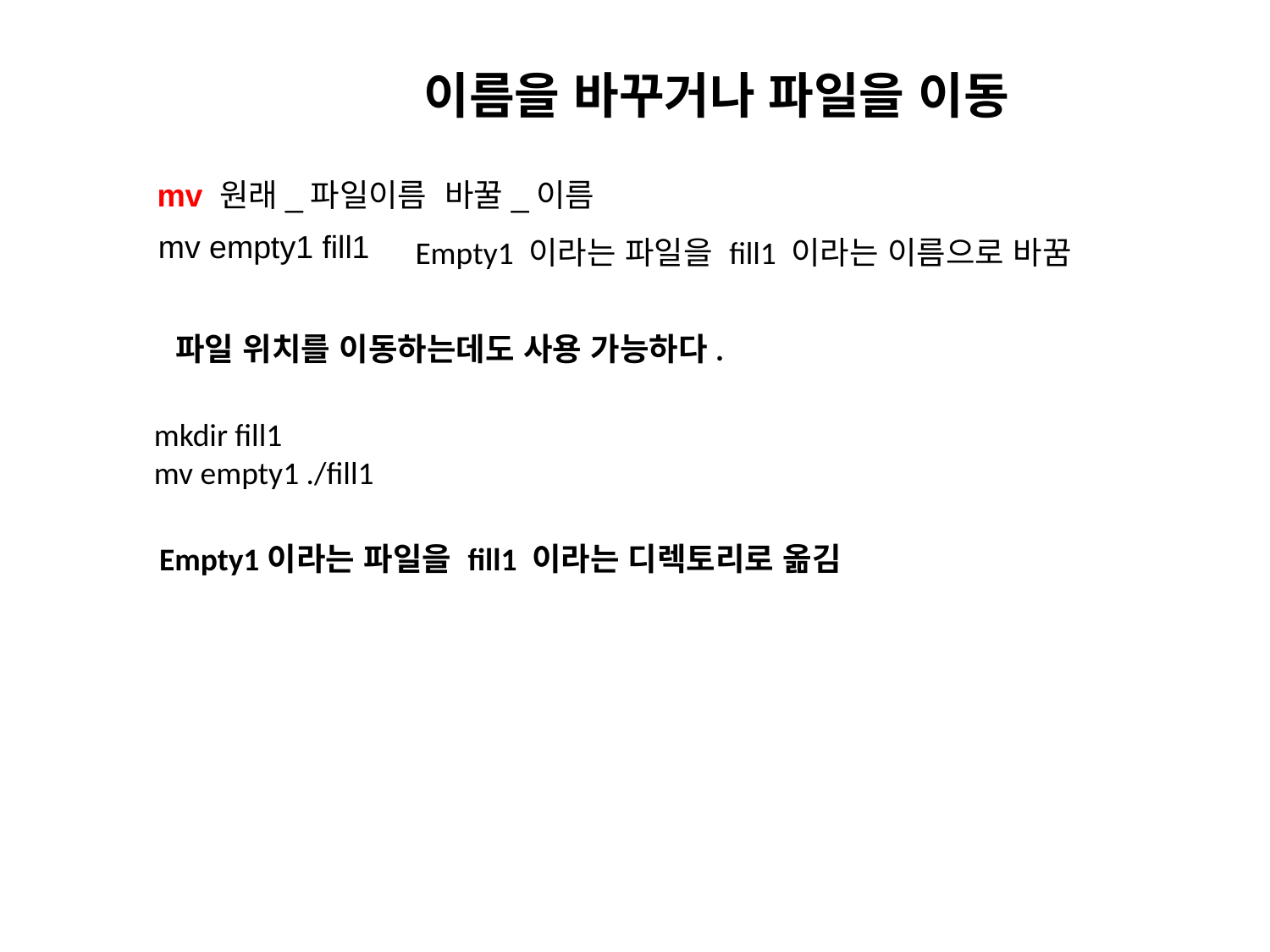

이름을 바꾸거나 파일을 이동
mv 원래_파일이름  바꿀_이름
mv empty1 fill1
Empty1 이라는 파일을 fill1 이라는 이름으로 바꿈
파일 위치를 이동하는데도 사용 가능하다.
mkdir fill1
mv empty1 ./fill1
Empty1이라는 파일을 fill1 이라는 디렉토리로 옮김